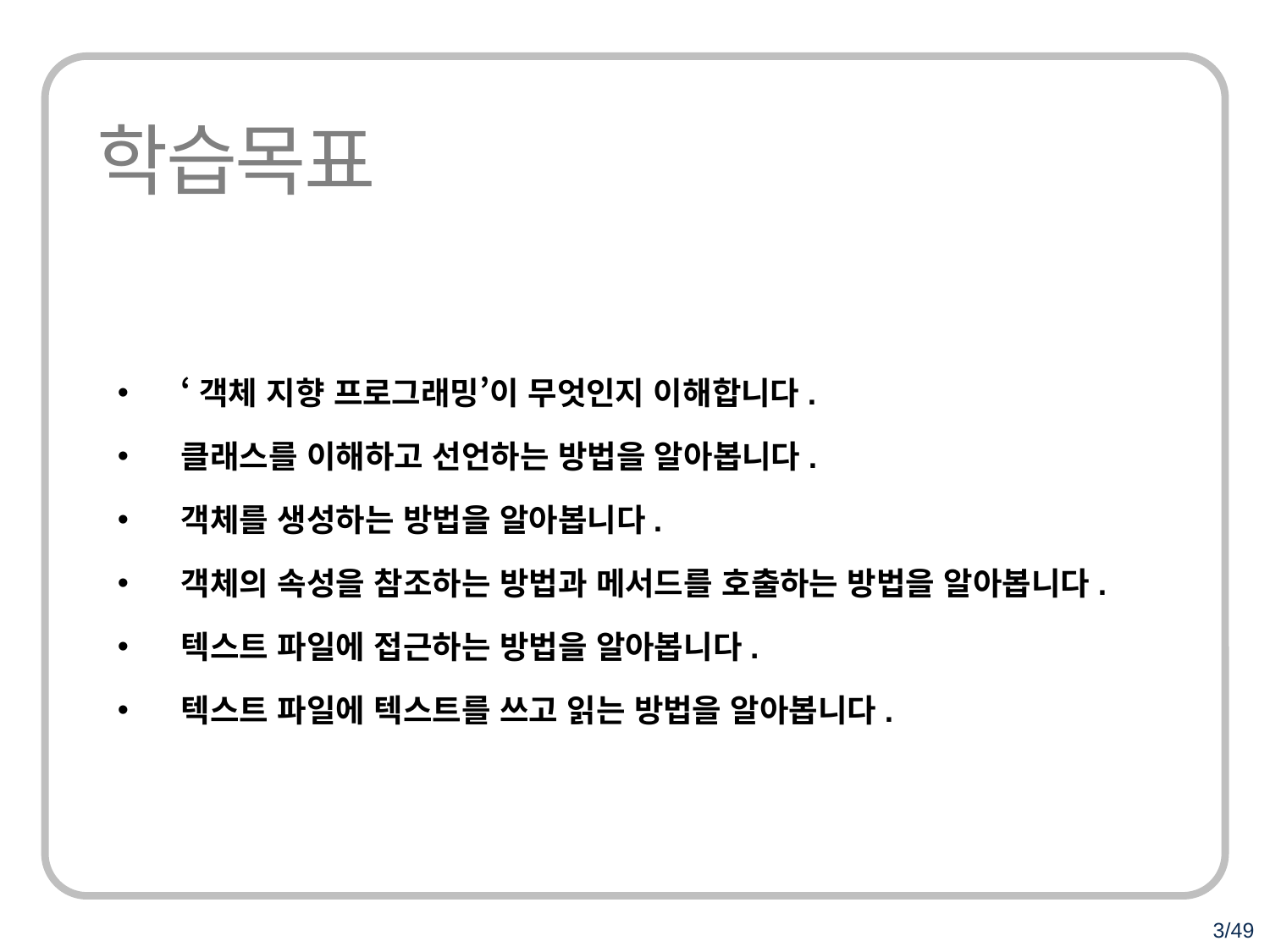

‘객체 지향 프로그래밍’이 무엇인지 이해합니다.
클래스를 이해하고 선언하는 방법을 알아봅니다.
객체를 생성하는 방법을 알아봅니다.
객체의 속성을 참조하는 방법과 메서드를 호출하는 방법을 알아봅니다.
텍스트 파일에 접근하는 방법을 알아봅니다.
텍스트 파일에 텍스트를 쓰고 읽는 방법을 알아봅니다.